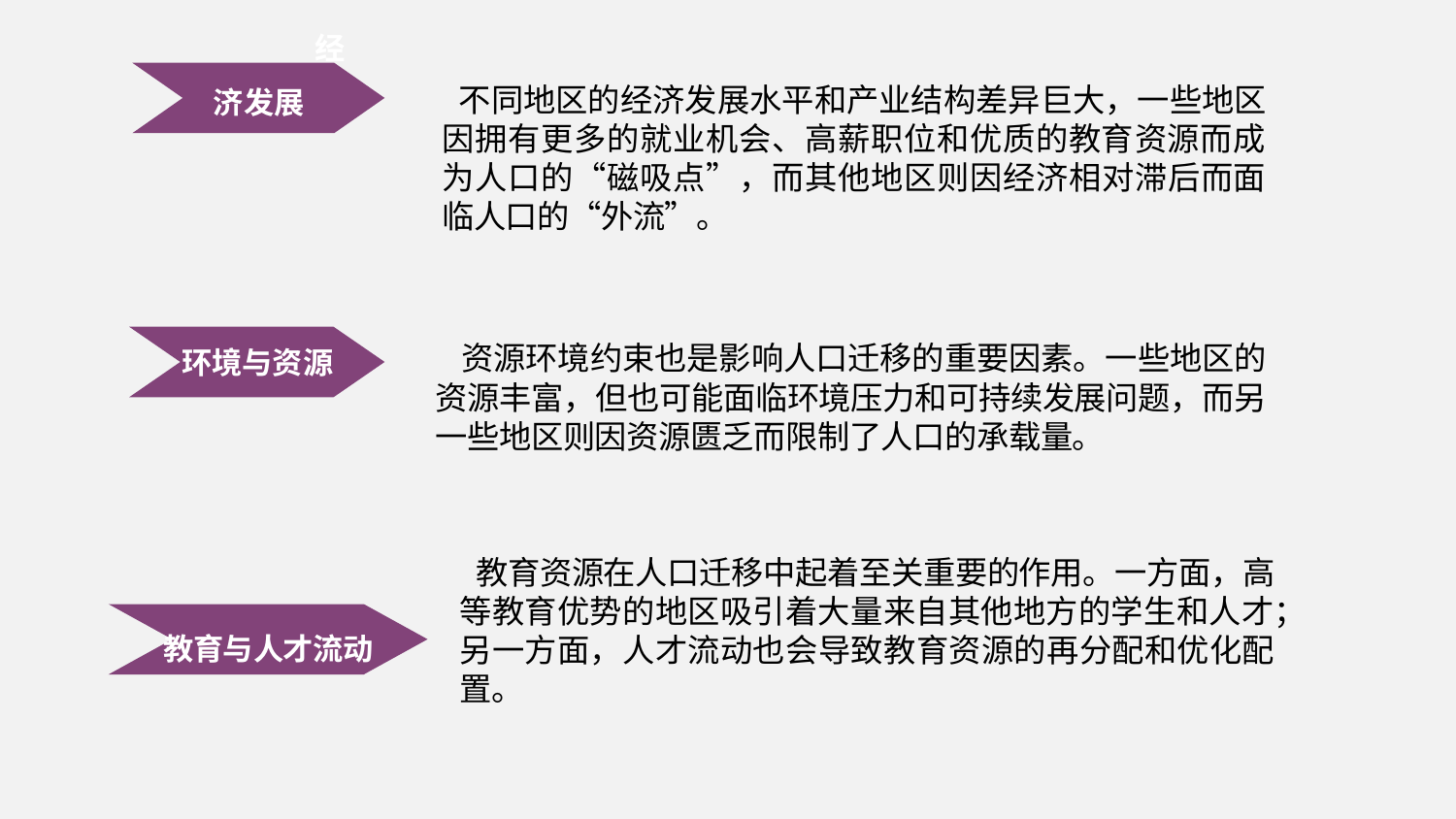

经济发展

环境与资源
  不同地区的经济发展水平和产业结构差异巨大，一些地区因拥有更多的就业机会、高薪职位和优质的教育资源而成为人口的“磁吸点”，而其他地区则因经济相对滞后而面临人口的“外流”。
  资源环境约束也是影响人口迁移的重要因素。一些地区的资源丰富，但也可能面临环境压力和可持续发展问题，而另一些地区则因资源匮乏而限制了人口的承载量。
  教育资源在人口迁移中起着至关重要的作用。一方面，高等教育优势的地区吸引着大量来自其他地方的学生和人才；另一方面，人才流动也会导致教育资源的再分配和优化配置。
教育与人才流动